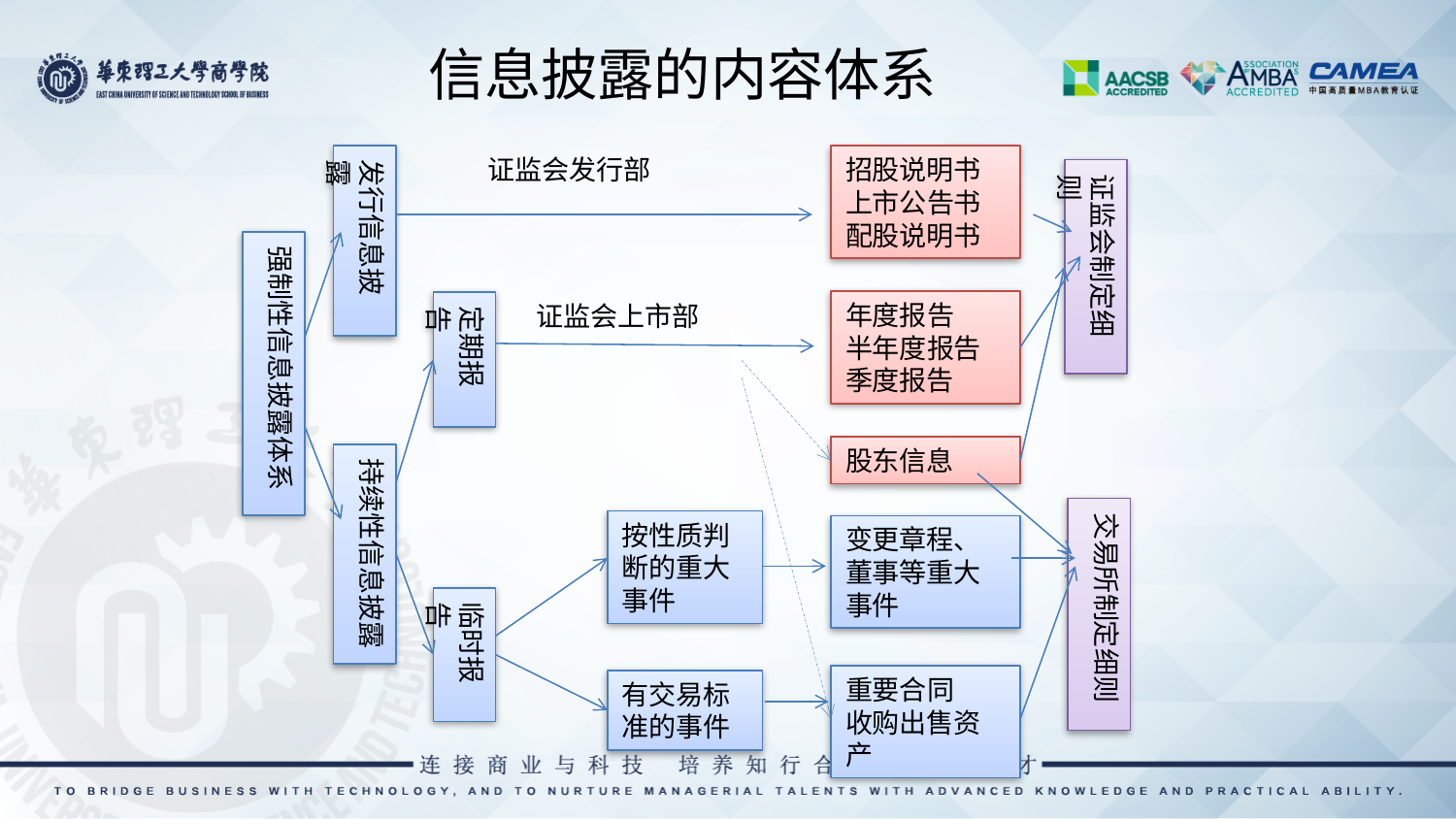

# 信息披露的内容体系
发行信息披露
证监会发行部
招股说明书
上市公告书
配股说明书
证监会制定细则
强制性信息披露体系
年度报告
半年度报告
季度报告
证监会上市部
定期报告
股东信息
持续性信息披露
交易所制定细则
按性质判断的重大事件
变更章程、董事等重大事件
临时报告
重要合同
收购出售资产
有交易标准的事件
36